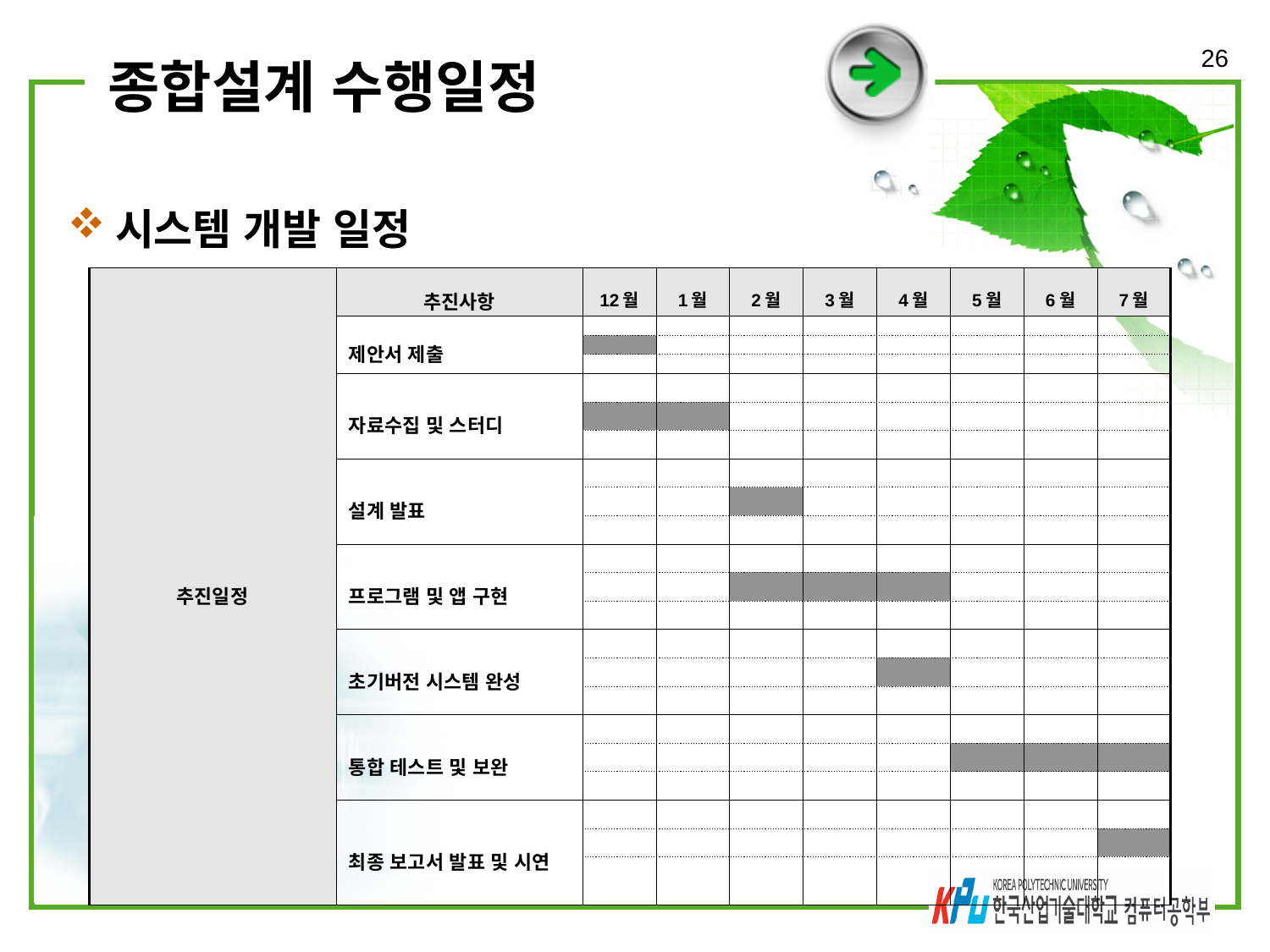

26
# 종합설계 수행일정
시스템 개발 일정
| 추진일정 | 추진사항 | 12월 | 1월 | 2월 | 3월 | 4월 | 5월 | 6월 | 7월 |
| --- | --- | --- | --- | --- | --- | --- | --- | --- | --- |
|  | 제안서 제출 |  |  |  |  |  |  |  |  |
|  |  |  |  |  |  |  |  |  |  |
|  |  |  |  |  |  |  |  |  |  |
|  | 자료수집 및 스터디 |  |  |  |  |  |  |  |  |
|  |  |  |  |  |  |  |  |  |  |
|  |  |  |  |  |  |  |  |  |  |
|  | 설계 발표 |  |  |  |  |  |  |  |  |
|  |  |  |  |  |  |  |  |  |  |
|  |  |  |  |  |  |  |  |  |  |
|  | 프로그램 및 앱 구현 |  |  |  |  |  |  |  |  |
|  |  |  |  |  |  |  |  |  |  |
|  |  |  |  |  |  |  |  |  |  |
|  | 초기버전 시스템 완성 |  |  |  |  |  |  |  |  |
|  |  |  |  |  |  |  |  |  |  |
|  |  |  |  |  |  |  |  |  |  |
|  | 통합 테스트 및 보완 |  |  |  |  |  |  |  |  |
|  |  |  |  |  |  |  |  |  |  |
|  |  |  |  |  |  |  |  |  |  |
|  | 최종 보고서 발표 및 시연 |  |  |  |  |  |  |  |  |
|  |  |  |  |  |  |  |  |  |  |
|  |  |  |  |  |  |  |  |  |  |